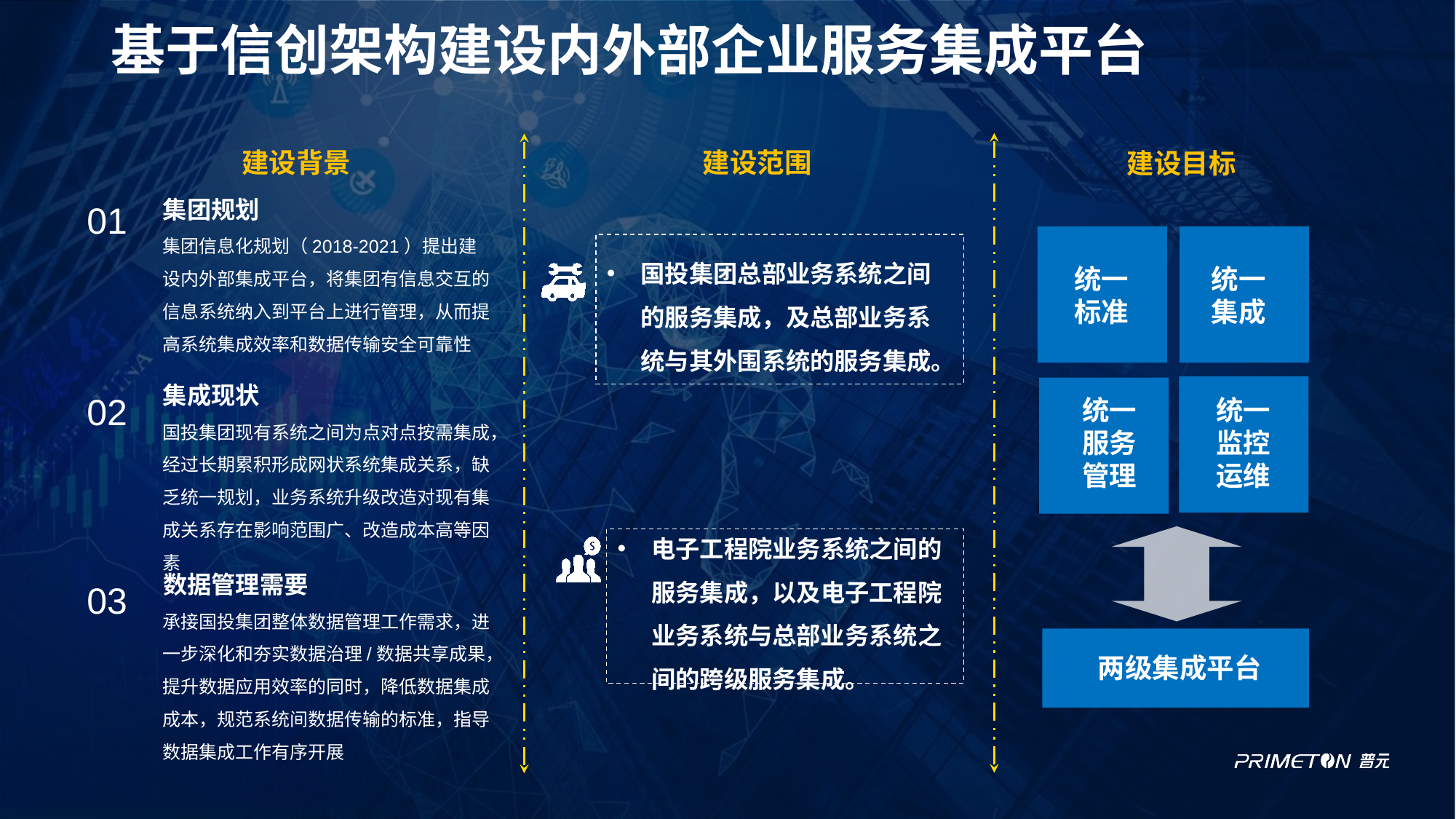

# 基于信创架构建设内外部企业服务集成平台
建设背景

01
集团规划
集团信息化规划（2018-2021）提出建设内外部集成平台，将集团有信息交互的信息系统纳入到平台上进行管理，从而提高系统集成效率和数据传输安全可靠性
集成现状
国投集团现有系统之间为点对点按需集成，经过长期累积形成网状系统集成关系，缺乏统一规划，业务系统升级改造对现有集成关系存在影响范围广、改造成本高等因素

02
数据管理需要
承接国投集团整体数据管理工作需求，进一步深化和夯实数据治理/数据共享成果，提升数据应用效率的同时，降低数据集成成本，规范系统间数据传输的标准，指导数据集成工作有序开展

03
建设范围
建设目标

国投集团总部业务系统之间的服务集成，及总部业务系统与其外围系统的服务集成。
统一
标准
统一
集成

统一
服务
管理
统一
监控
运维

电子工程院业务系统之间的服务集成，以及电子工程院业务系统与总部业务系统之间的跨级服务集成。

两级集成平台